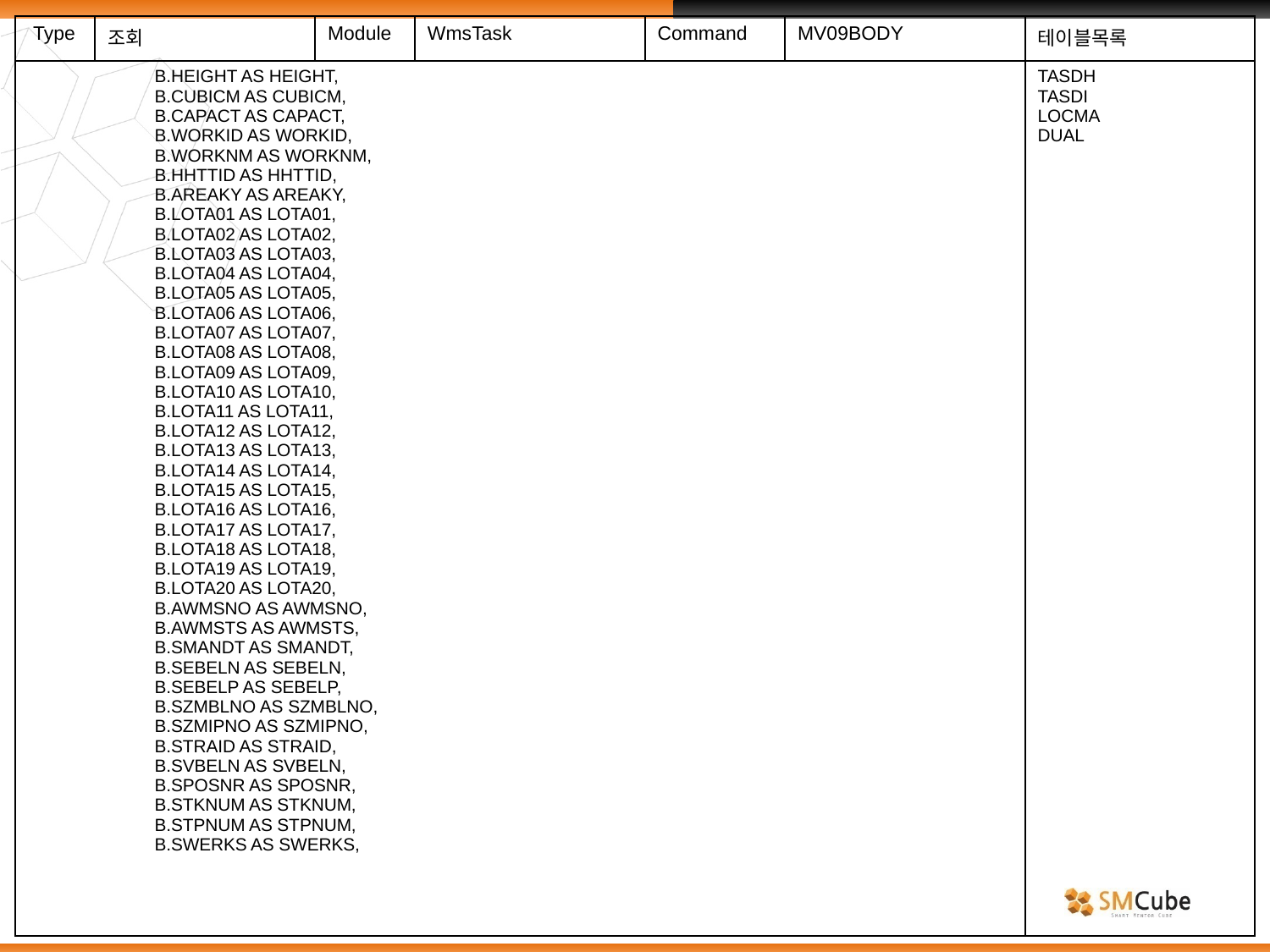

| Type | 조회 | Module | WmsTask | Command | MV09BODY | 테이블목록 |
| --- | --- | --- | --- | --- | --- | --- |
| B.HEIGHT AS HEIGHT, B.CUBICM AS CUBICM, B.CAPACT AS CAPACT, B.WORKID AS WORKID, B.WORKNM AS WORKNM, B.HHTTID AS HHTTID, B.AREAKY AS AREAKY, B.LOTA01 AS LOTA01, B.LOTA02 AS LOTA02, B.LOTA03 AS LOTA03, B.LOTA04 AS LOTA04, B.LOTA05 AS LOTA05, B.LOTA06 AS LOTA06, B.LOTA07 AS LOTA07, B.LOTA08 AS LOTA08, B.LOTA09 AS LOTA09, B.LOTA10 AS LOTA10, B.LOTA11 AS LOTA11, B.LOTA12 AS LOTA12, B.LOTA13 AS LOTA13, B.LOTA14 AS LOTA14, B.LOTA15 AS LOTA15, B.LOTA16 AS LOTA16, B.LOTA17 AS LOTA17, B.LOTA18 AS LOTA18, B.LOTA19 AS LOTA19, B.LOTA20 AS LOTA20, B.AWMSNO AS AWMSNO, B.AWMSTS AS AWMSTS, B.SMANDT AS SMANDT, B.SEBELN AS SEBELN, B.SEBELP AS SEBELP, B.SZMBLNO AS SZMBLNO, B.SZMIPNO AS SZMIPNO, B.STRAID AS STRAID, B.SVBELN AS SVBELN, B.SPOSNR AS SPOSNR, B.STKNUM AS STKNUM, B.STPNUM AS STPNUM, B.SWERKS AS SWERKS, |  |  |  |  |  | TASDH TASDI LOCMA DUAL |